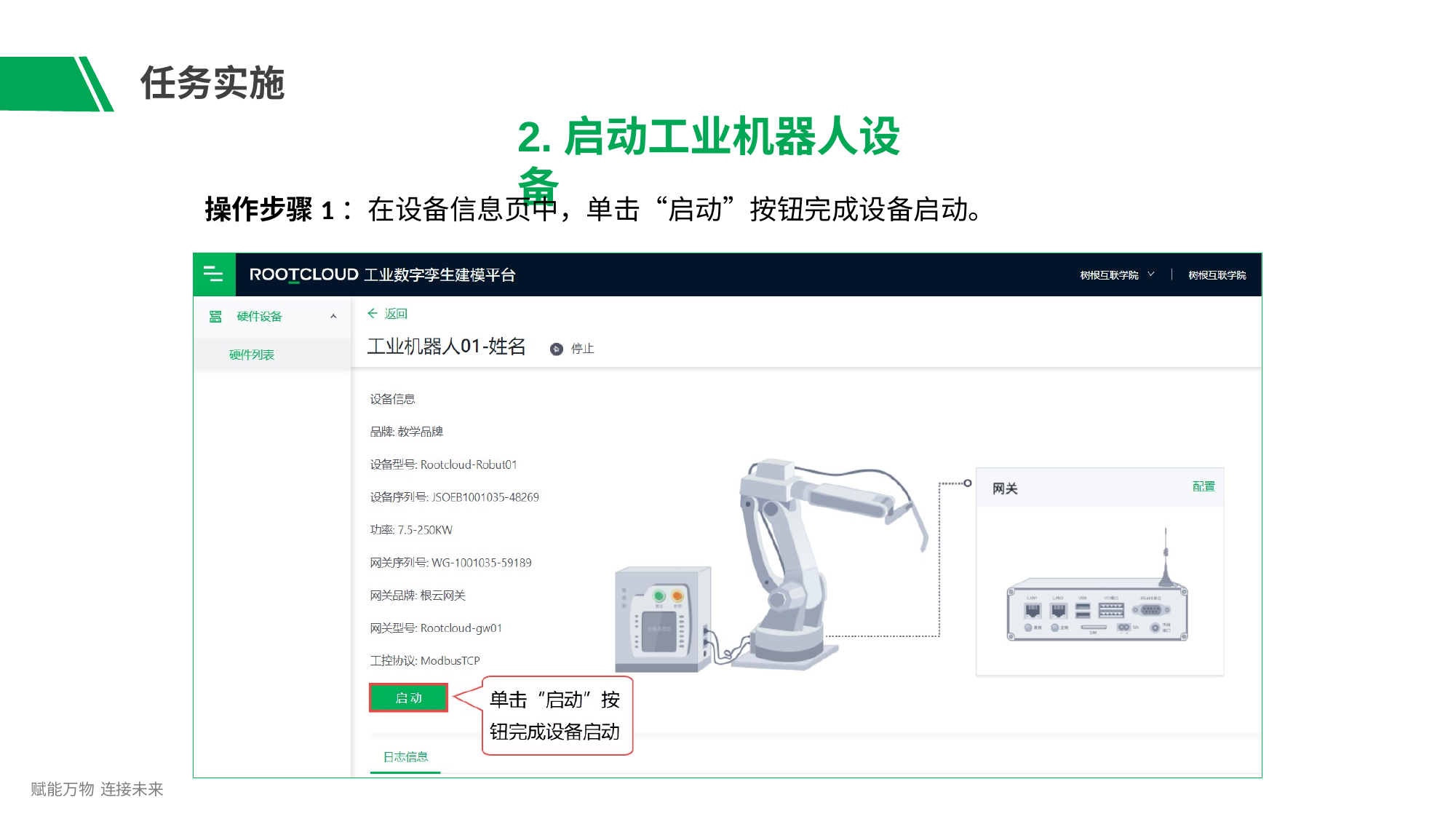

# 任务实施
2.启动工业机器人设备
操作步骤1：在设备信息页中，单击“启动”按钮完成设备启动。

赋能万物 连接未来